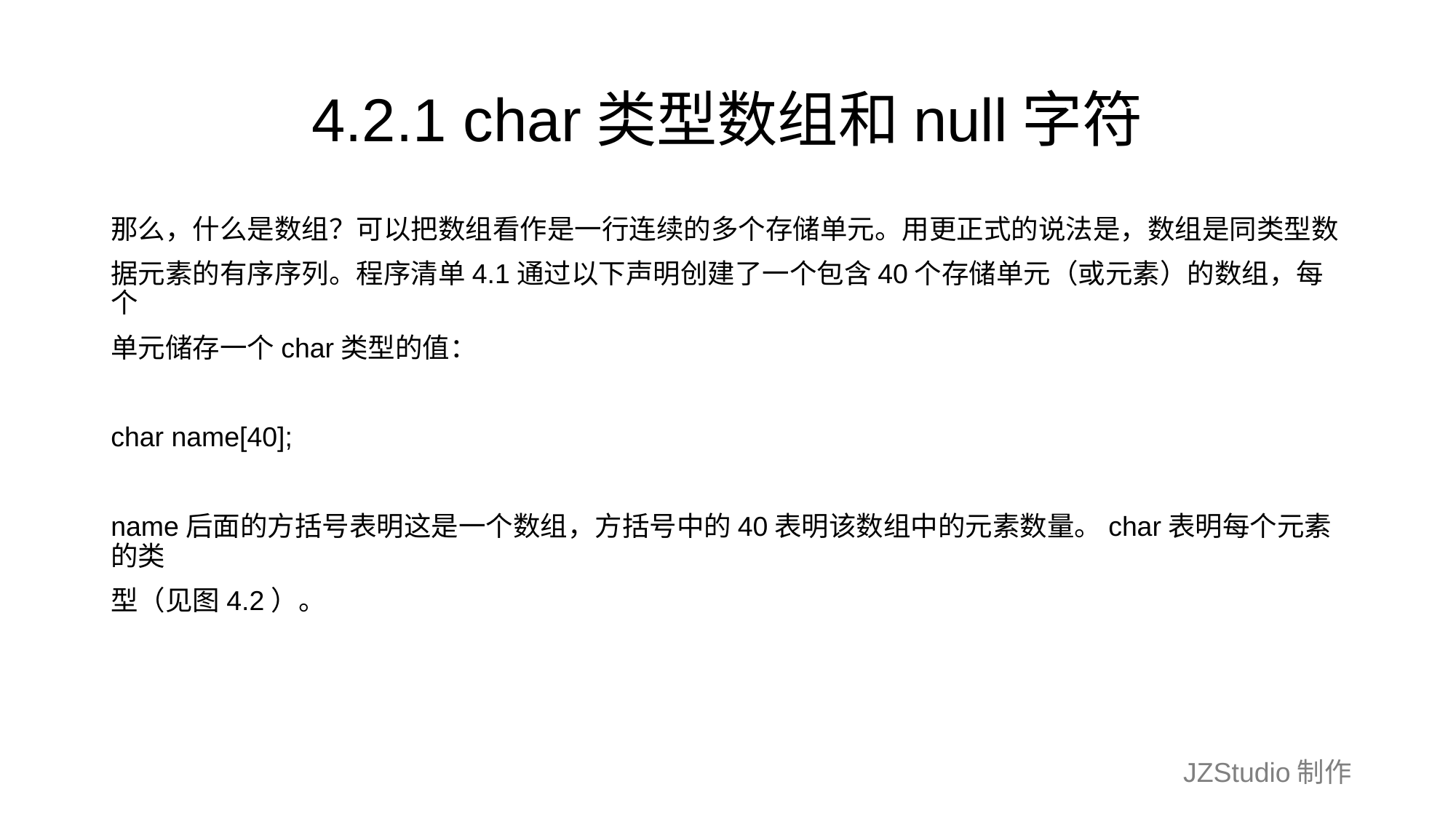

# 4.2.1 char类型数组和null字符
那么，什么是数组？可以把数组看作是一行连续的多个存储单元。用更正式的说法是，数组是同类型数
据元素的有序序列。程序清单4.1通过以下声明创建了一个包含40个存储单元（或元素）的数组，每个
单元储存一个char类型的值：

char name[40];

name后面的方括号表明这是一个数组，方括号中的40表明该数组中的元素数量。char表明每个元素的类
型（见图4.2）。